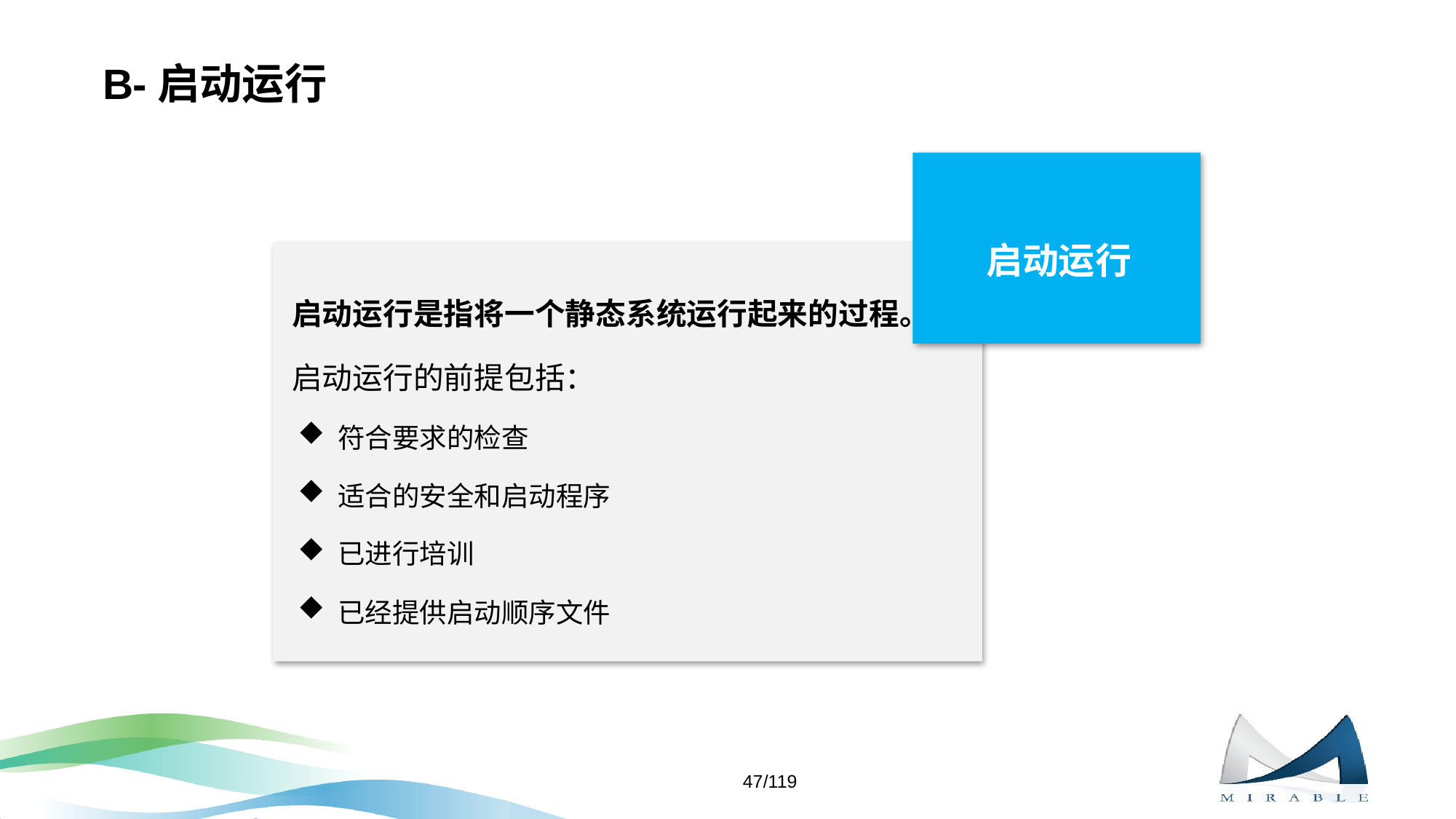

# B-启动运行

启动运行

启动运行是指将一个静态系统运行起来的过程。
启动运行的前提包括：
 符合要求的检查
 适合的安全和启动程序
 已进行培训
 已经提供启动顺序文件
47/119